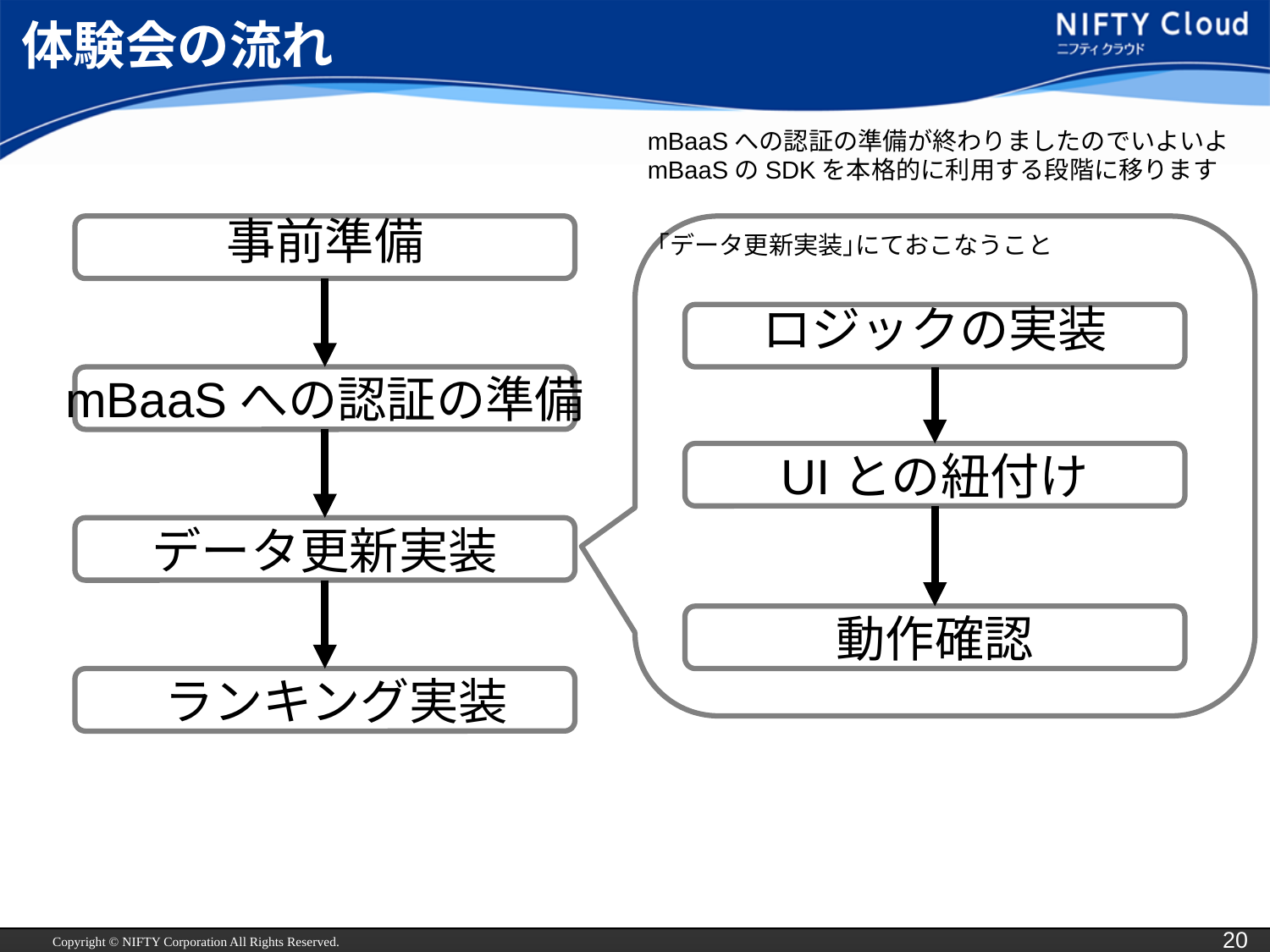

# 体験会の流れ
mBaaSへの認証の準備が終わりましたのでいよいよmBaaSのSDKを本格的に利用する段階に移ります
事前準備

｢データ更新実装｣にておこなうこと
ロジックの実装
mBaaSへの認証の準備
UIとの紐付け
データ更新実装
動作確認
 ランキング実装